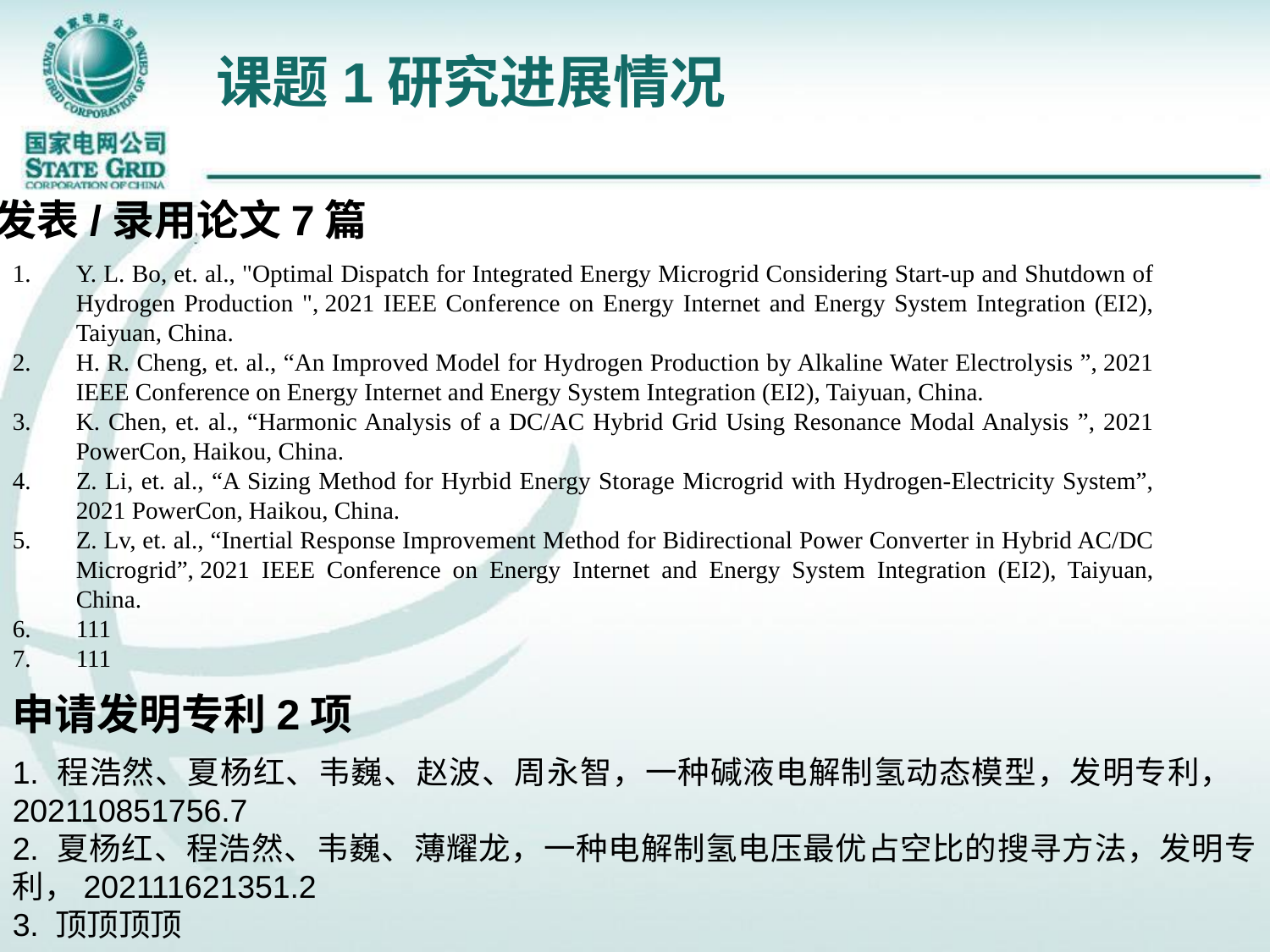

# 课题1研究进展情况
发表/录用论文7篇
Y. L. Bo, et. al., "Optimal Dispatch for Integrated Energy Microgrid Considering Start-up and Shutdown of Hydrogen Production ", 2021 IEEE Conference on Energy Internet and Energy System Integration (EI2), Taiyuan, China.
H. R. Cheng, et. al., “An Improved Model for Hydrogen Production by Alkaline Water Electrolysis ”, 2021 IEEE Conference on Energy Internet and Energy System Integration (EI2), Taiyuan, China.
K. Chen, et. al., “Harmonic Analysis of a DC/AC Hybrid Grid Using Resonance Modal Analysis ”, 2021 PowerCon, Haikou, China.
Z. Li, et. al., “A Sizing Method for Hyrbid Energy Storage Microgrid with Hydrogen-Electricity System”, 2021 PowerCon, Haikou, China.
Z. Lv, et. al., “Inertial Response Improvement Method for Bidirectional Power Converter in Hybrid AC/DC Microgrid”, 2021 IEEE Conference on Energy Internet and Energy System Integration (EI2), Taiyuan, China.
111
111
申请发明专利2项
1. 程浩然、夏杨红、韦巍、赵波、周永智，一种碱液电解制氢动态模型，发明专利，    202110851756.7
2. 夏杨红、程浩然、韦巍、薄耀龙，一种电解制氢电压最优占空比的搜寻方法，发明专利，202111621351.2
3. 顶顶顶顶